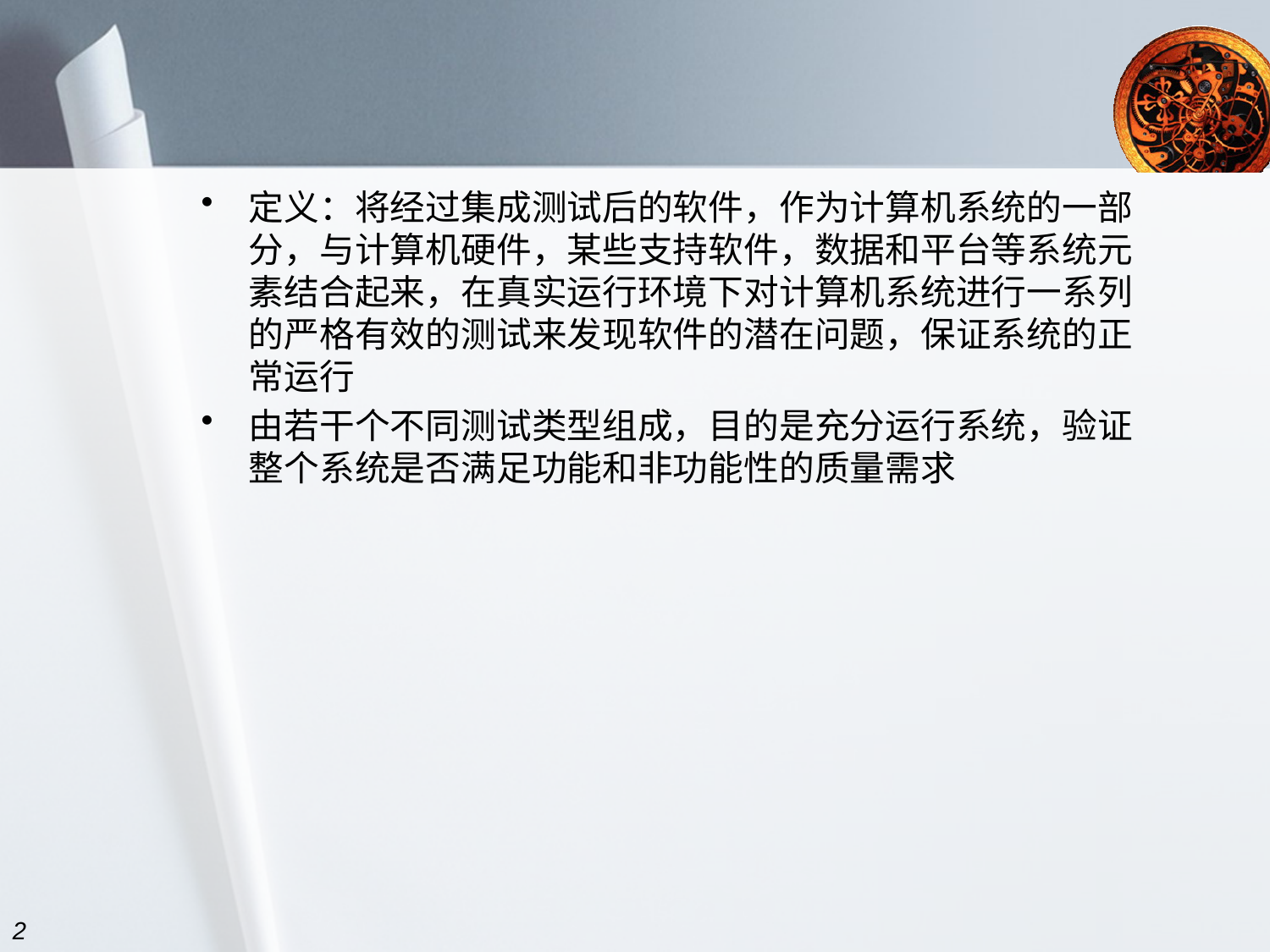

#
定义：将经过集成测试后的软件，作为计算机系统的一部分，与计算机硬件，某些支持软件，数据和平台等系统元素结合起来，在真实运行环境下对计算机系统进行一系列的严格有效的测试来发现软件的潜在问题，保证系统的正常运行
由若干个不同测试类型组成，目的是充分运行系统，验证整个系统是否满足功能和非功能性的质量需求

2